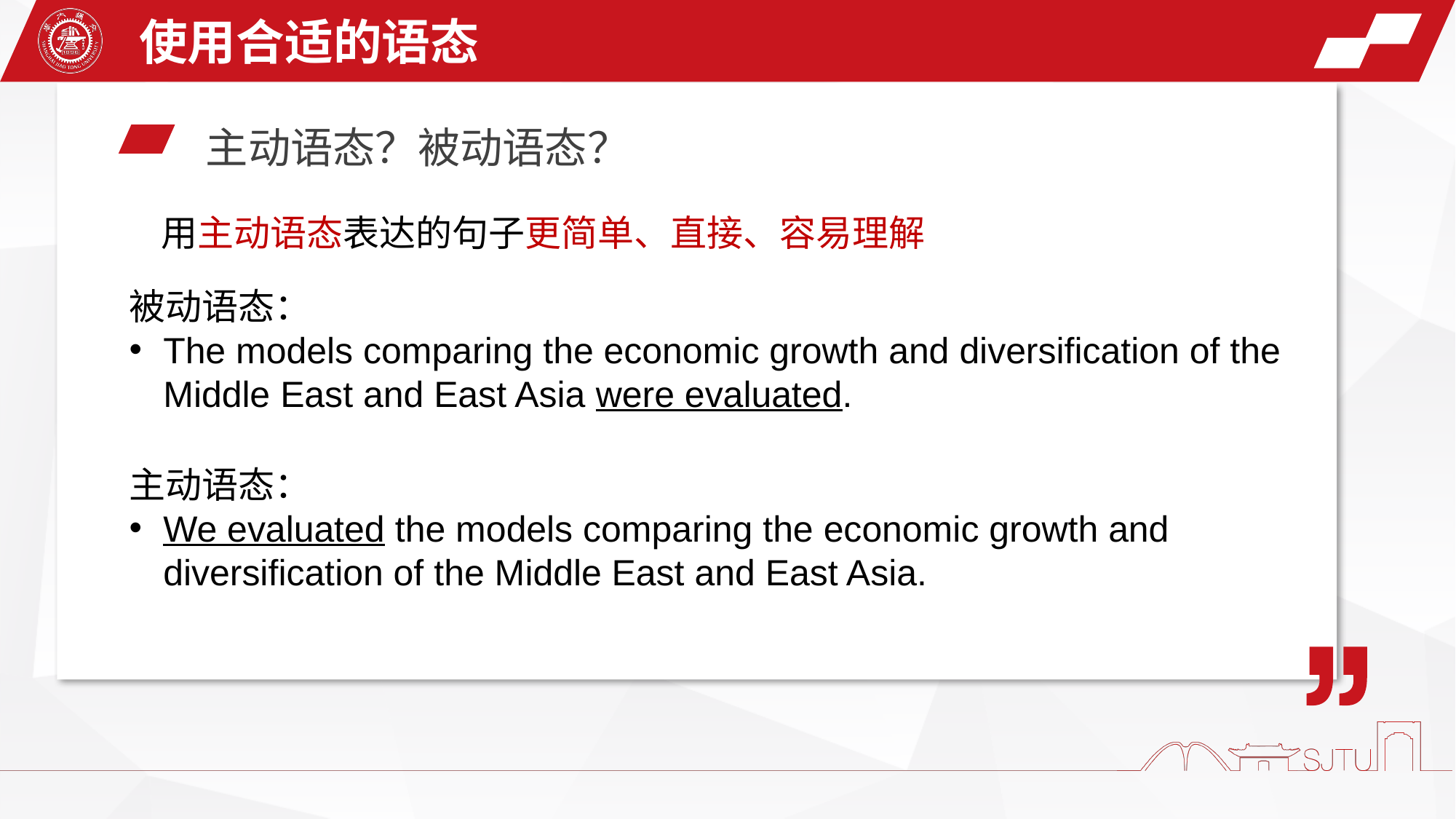

使用合适的语态

主动语态？被动语态？

用主动语态表达的句子更简单、直接、容易理解
被动语态：
The models comparing the economic growth and diversification of the Middle East and East Asia were evaluated.
主动语态：
We evaluated the models comparing the economic growth and diversification of the Middle East and East Asia.